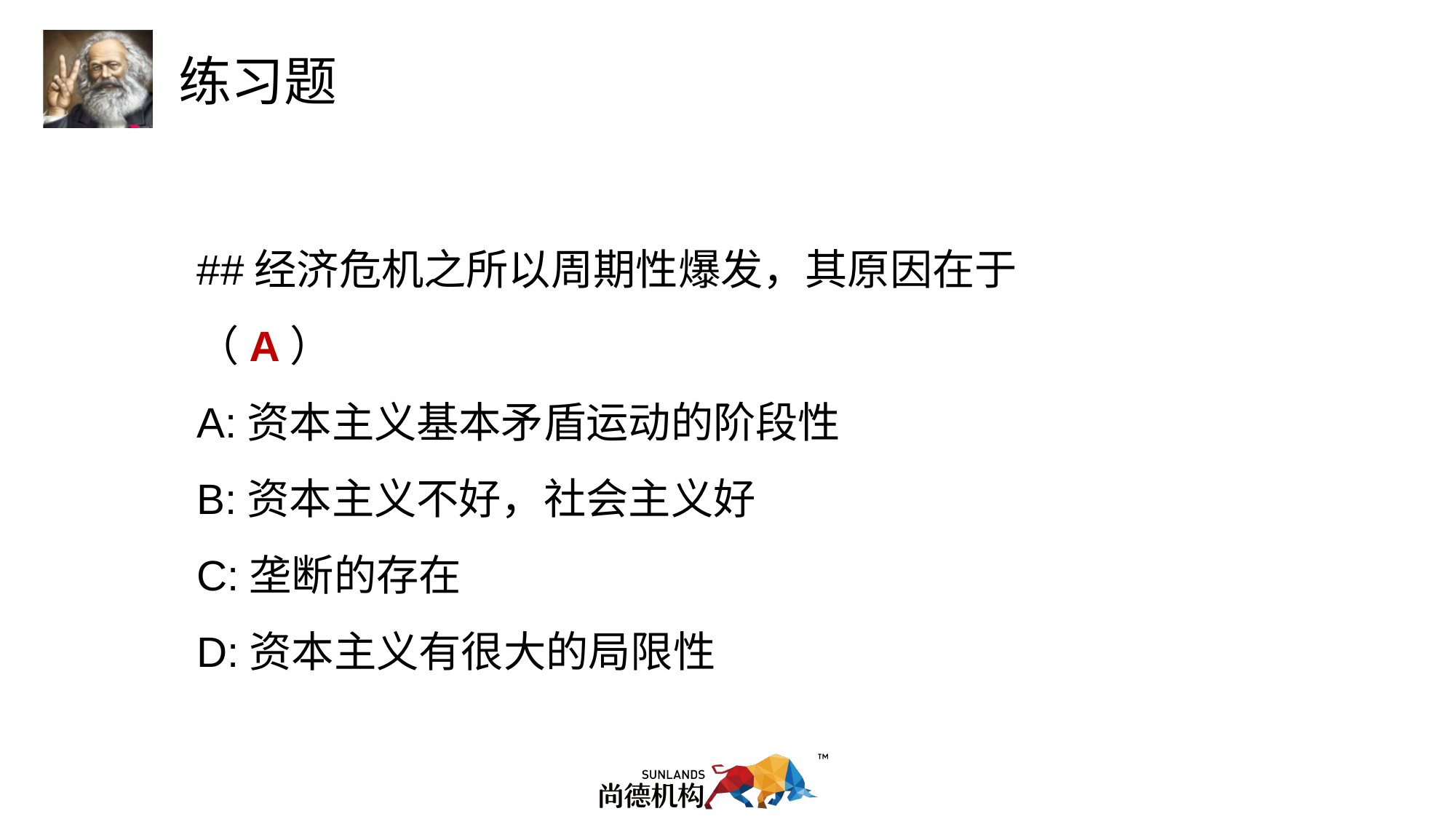

##经济危机之所以周期性爆发，其原因在于（A）
A:资本主义基本矛盾运动的阶段性
B:资本主义不好，社会主义好
C:垄断的存在
D:资本主义有很大的局限性